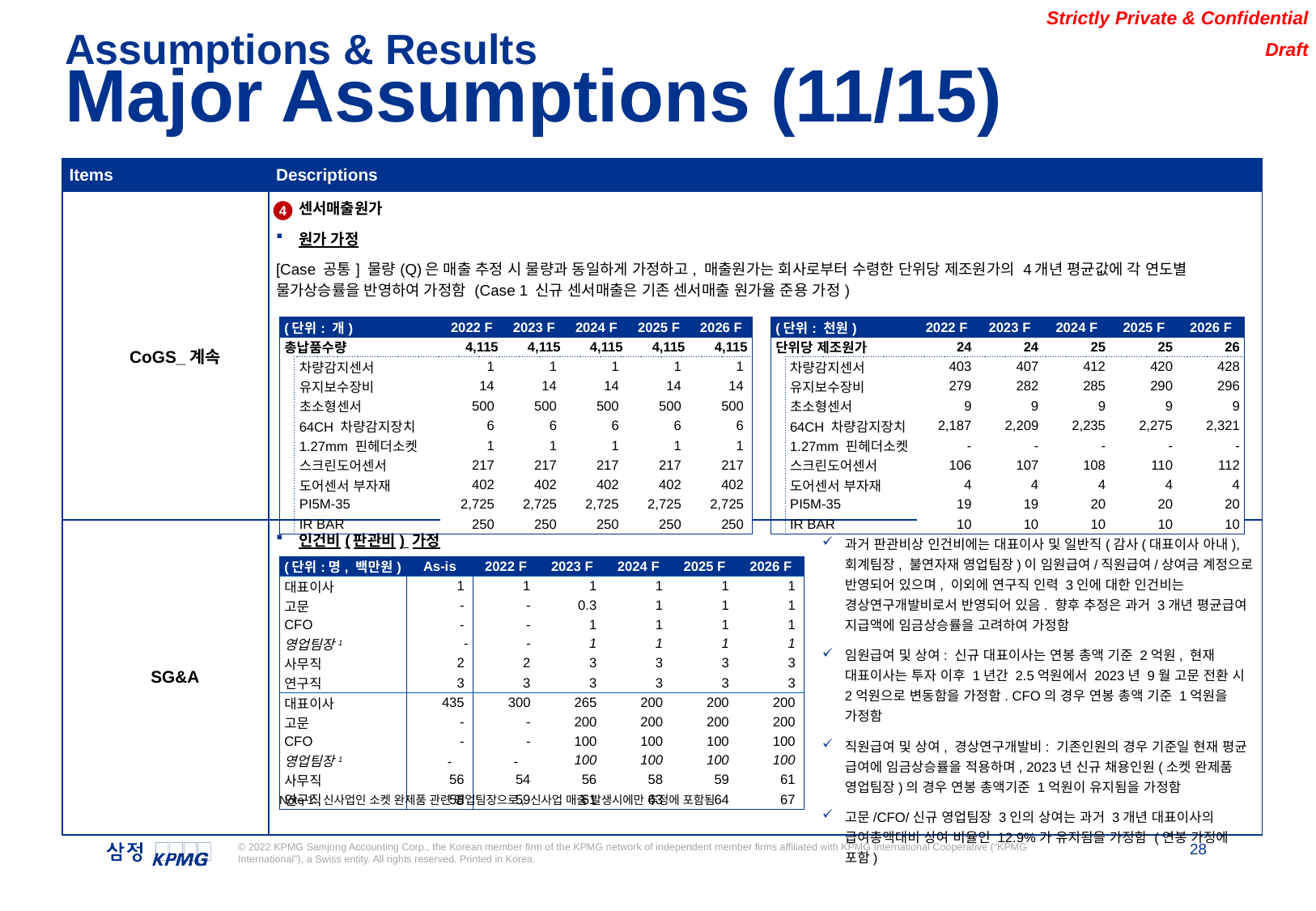

Assumptions & Results
Major Assumptions (11/15)
| Items | Descriptions |
| --- | --- |
| CoGS\_계속 | 센서매출원가 원가 가정 [Case 공통] 물량(Q)은 매출 추정 시 물량과 동일하게 가정하고, 매출원가는 회사로부터 수령한 단위당 제조원가의 4개년 평균값에 각 연도별 물가상승률을 반영하여 가정함 (Case 1 신규 센서매출은 기존 센서매출 원가율 준용 가정) |
| SG&A | 인건비(판관비) 가정 |
4
| (단위: 개) |  | 2022 F | 2023 F | 2024 F | 2025 F | 2026 F |
| --- | --- | --- | --- | --- | --- | --- |
| 총납품수량 |  | 4,115 | 4,115 | 4,115 | 4,115 | 4,115 |
|  | 차량감지센서 | 1 | 1 | 1 | 1 | 1 |
|  | 유지보수장비 | 14 | 14 | 14 | 14 | 14 |
|  | 초소형센서 | 500 | 500 | 500 | 500 | 500 |
|  | 64CH 차량감지장치 | 6 | 6 | 6 | 6 | 6 |
|  | 1.27mm 핀헤더소켓 | 1 | 1 | 1 | 1 | 1 |
|  | 스크린도어센서 | 217 | 217 | 217 | 217 | 217 |
|  | 도어센서 부자재 | 402 | 402 | 402 | 402 | 402 |
|  | PI5M-35 | 2,725 | 2,725 | 2,725 | 2,725 | 2,725 |
|  | IR BAR | 250 | 250 | 250 | 250 | 250 |
| (단위: 천원) |  | 2022 F | 2023 F | 2024 F | 2025 F | 2026 F |
| --- | --- | --- | --- | --- | --- | --- |
| 단위당 제조원가 |  | 24 | 24 | 25 | 25 | 26 |
|  | 차량감지센서 | 403 | 407 | 412 | 420 | 428 |
|  | 유지보수장비 | 279 | 282 | 285 | 290 | 296 |
|  | 초소형센서 | 9 | 9 | 9 | 9 | 9 |
|  | 64CH 차량감지장치 | 2,187 | 2,209 | 2,235 | 2,275 | 2,321 |
|  | 1.27mm 핀헤더소켓 | - | - | - | - | - |
|  | 스크린도어센서 | 106 | 107 | 108 | 110 | 112 |
|  | 도어센서 부자재 | 4 | 4 | 4 | 4 | 4 |
|  | PI5M-35 | 19 | 19 | 20 | 20 | 20 |
|  | IR BAR | 10 | 10 | 10 | 10 | 10 |
과거 판관비상 인건비에는 대표이사 및 일반직(감사(대표이사 아내), 회계팀장, 불연자재 영업팀장)이 임원급여/직원급여/상여금 계정으로 반영되어 있으며, 이외에 연구직 인력 3인에 대한 인건비는 경상연구개발비로서 반영되어 있음. 향후 추정은 과거 3개년 평균급여 지급액에 임금상승률을 고려하여 가정함
임원급여 및 상여: 신규 대표이사는 연봉 총액 기준 2억원, 현재 대표이사는 투자 이후 1년간 2.5억원에서 2023년 9월 고문 전환 시 2억원으로 변동함을 가정함. CFO의 경우 연봉 총액 기준 1억원을 가정함
직원급여 및 상여, 경상연구개발비: 기존인원의 경우 기준일 현재 평균 급여에 임금상승률을 적용하며, 2023년 신규 채용인원(소켓 완제품 영업팀장)의 경우 연봉 총액기준 1억원이 유지됨을 가정함
고문/CFO/신규 영업팀장 3인의 상여는 과거 3개년 대표이사의 급여총액대비 상여 비율인 12.9%가 유지됨을 가정함 (연봉 가정에 포함)
| (단위:명, 백만원) | As-is | 2022 F | 2023 F | 2024 F | 2025 F | 2026 F |
| --- | --- | --- | --- | --- | --- | --- |
| 대표이사 | 1 | 1 | 1 | 1 | 1 | 1 |
| 고문 | - | - | 0.3 | 1 | 1 | 1 |
| CFO | - | - | 1 | 1 | 1 | 1 |
| 영업팀장1 | - | - | 1 | 1 | 1 | 1 |
| 사무직 | 2 | 2 | 3 | 3 | 3 | 3 |
| 연구직 | 3 | 3 | 3 | 3 | 3 | 3 |
| 대표이사 | 435 | 300 | 265 | 200 | 200 | 200 |
| 고문 | - | - | 200 | 200 | 200 | 200 |
| CFO | - | - | 100 | 100 | 100 | 100 |
| 영업팀장1 | - | - | 100 | 100 | 100 | 100 |
| 사무직 | 56 | 54 | 56 | 58 | 59 | 61 |
| 연구직 | 58 | 59 | 61 | 63 | 64 | 67 |
Note 1: 신사업인 소켓 완제품 관련 영업팀장으로, 신사업 매출 발생시에만 추정에 포함됨